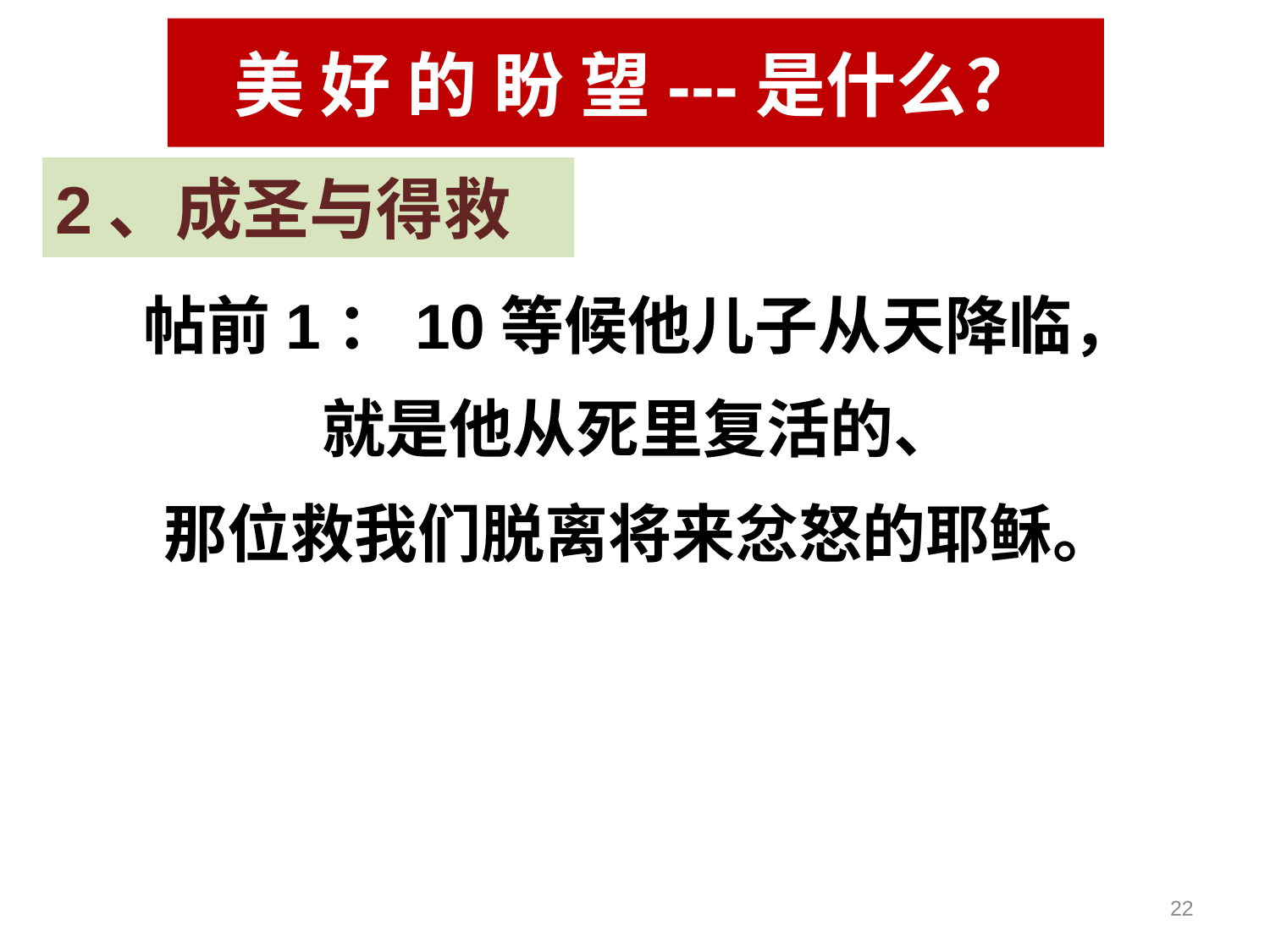

#
美 好 的 盼 望---是什么？
2、成圣与得救

帖前1：10等候他儿子从天降临，
就是他从死里复活的、
那位救我们脱离将来忿怒的耶稣。

22